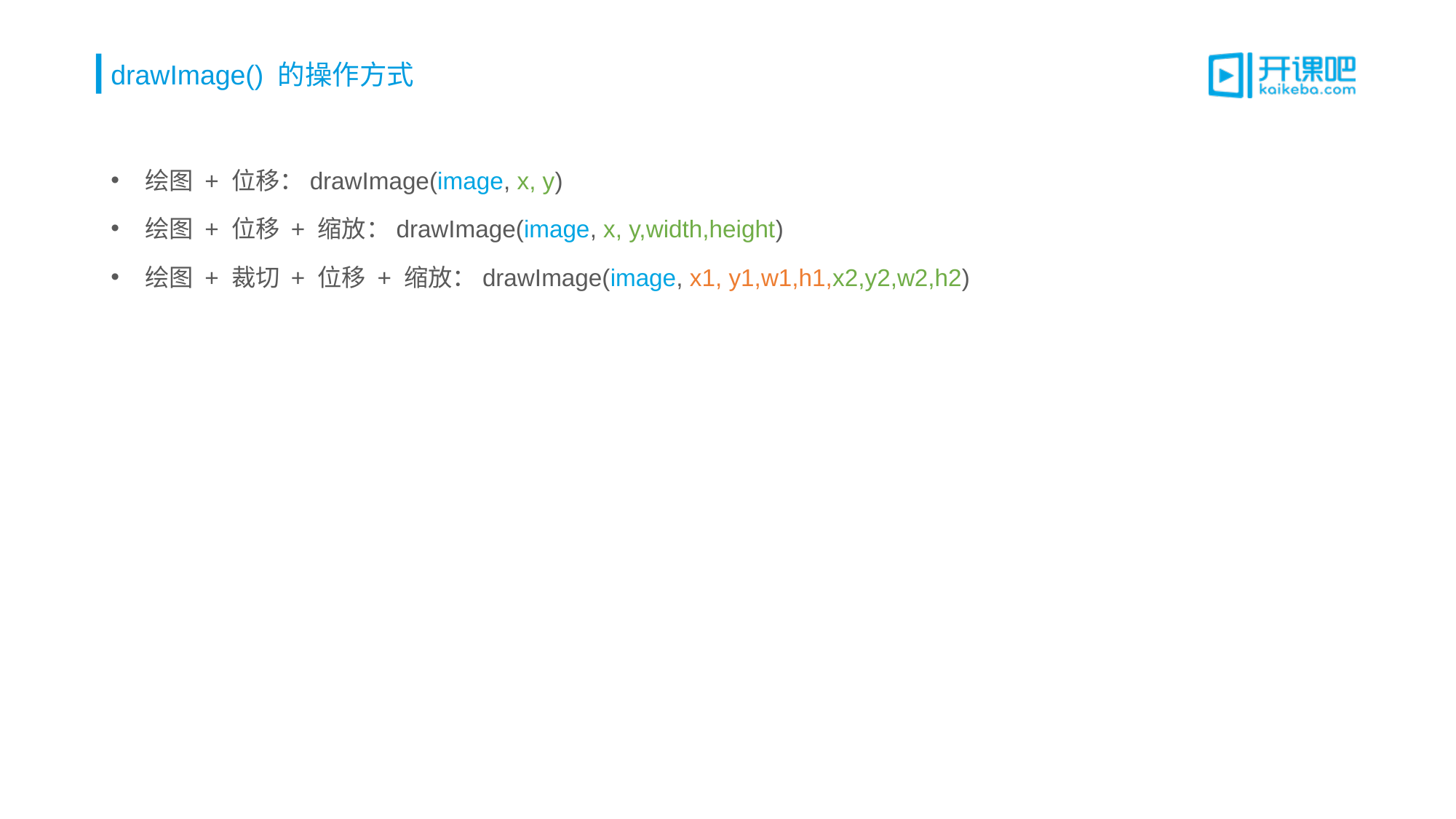

# drawImage() 的操作方式
绘图 + 位移：drawImage(image, x, y)
绘图 + 位移 + 缩放：drawImage(image, x, y,width,height)
绘图 + 裁切 + 位移 + 缩放：drawImage(image, x1, y1,w1,h1,x2,y2,w2,h2)